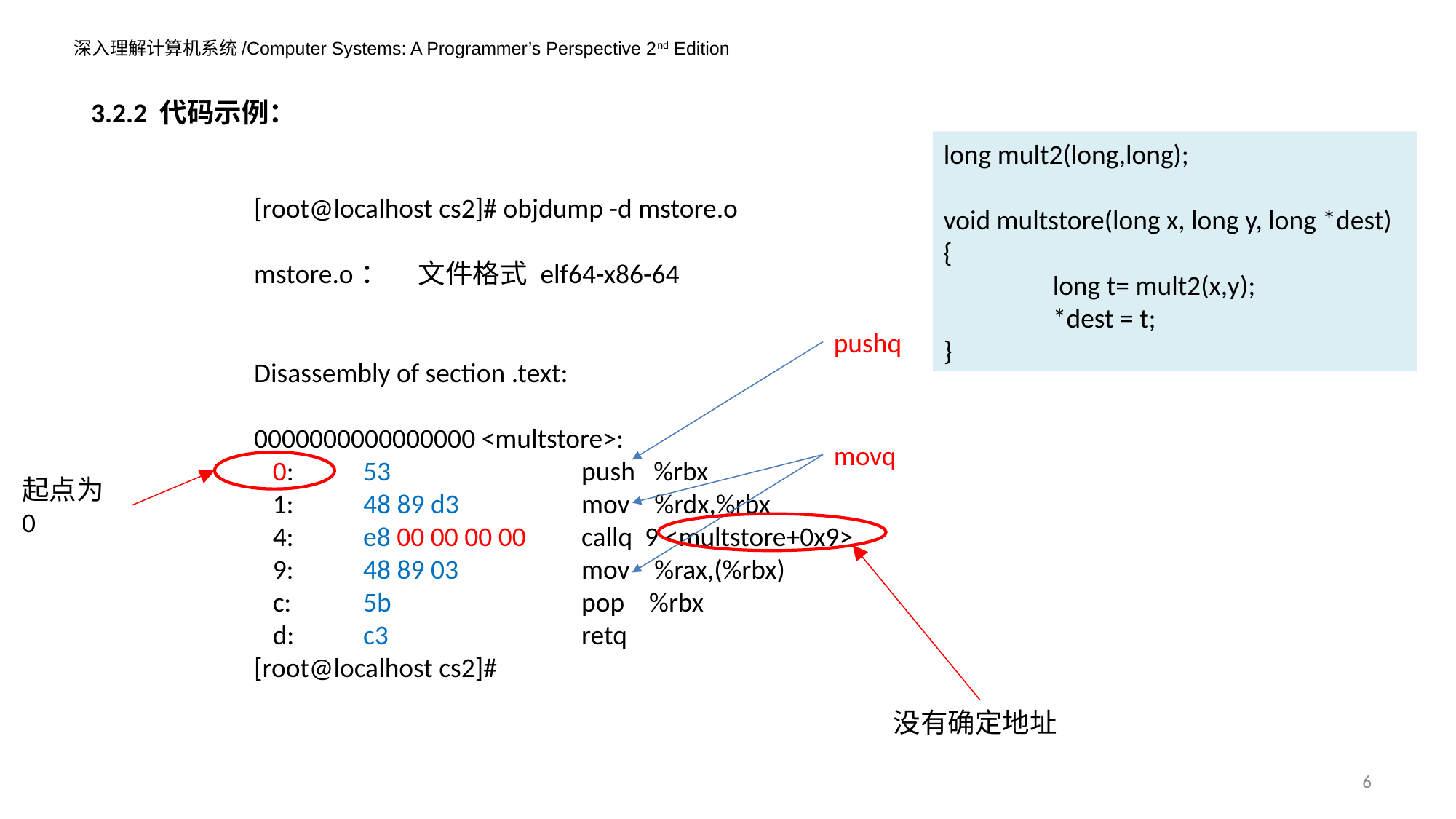

3.2.2 代码示例：
long mult2(long,long);

void multstore(long x, long y, long *dest)
{
	long t= mult2(x,y);
	*dest = t;
}
[root@localhost cs2]# objdump -d mstore.o

mstore.o：     文件格式 elf64-x86-64

Disassembly of section .text:

0000000000000000 <multstore>:
   0:	53                   	push   %rbx
   1:	48 89 d3             	mov    %rdx,%rbx
   4:	e8 00 00 00 00       	callq  9 <multstore+0x9>
   9:	48 89 03             	mov    %rax,(%rbx)
   c:	5b                   	pop    %rbx
   d:	c3                   	retq
[root@localhost cs2]#
pushq
movq

起点为0

没有确定地址
6